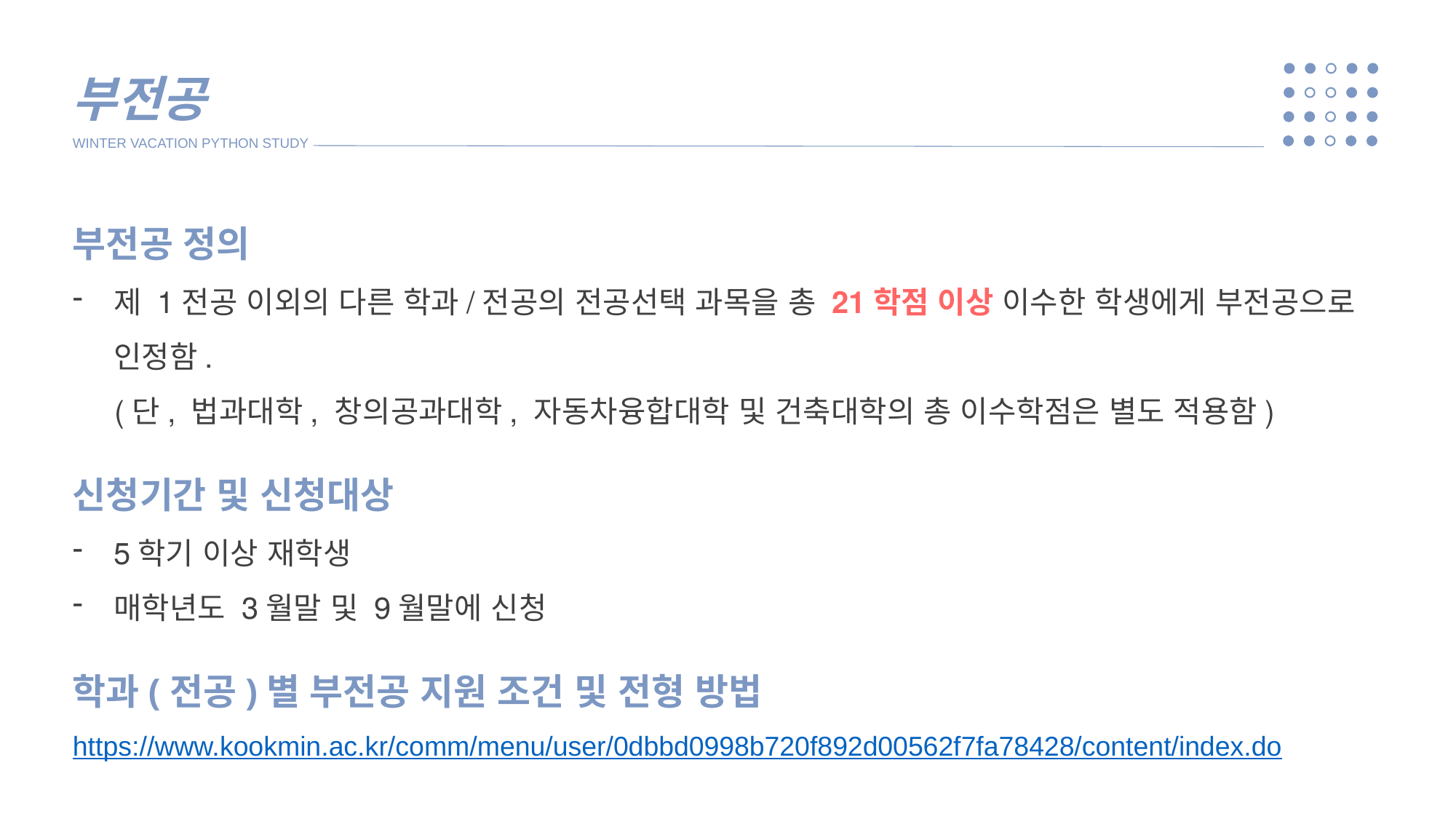

부전공
WINTER VACATION PYTHON STUDY

부전공 정의
제 1전공 이외의 다른 학과/전공의 전공선택 과목을 총 21학점 이상 이수한 학생에게 부전공으로 인정함.
     (단, 법과대학, 창의공과대학, 자동차융합대학 및 건축대학의 총 이수학점은 별도 적용함)
신청기간 및 신청대상
5학기 이상 재학생
매학년도 3월말 및 9월말에 신청
학과(전공)별 부전공 지원 조건 및 전형 방법
https://www.kookmin.ac.kr/comm/menu/user/0dbbd0998b720f892d00562f7fa78428/content/index.do